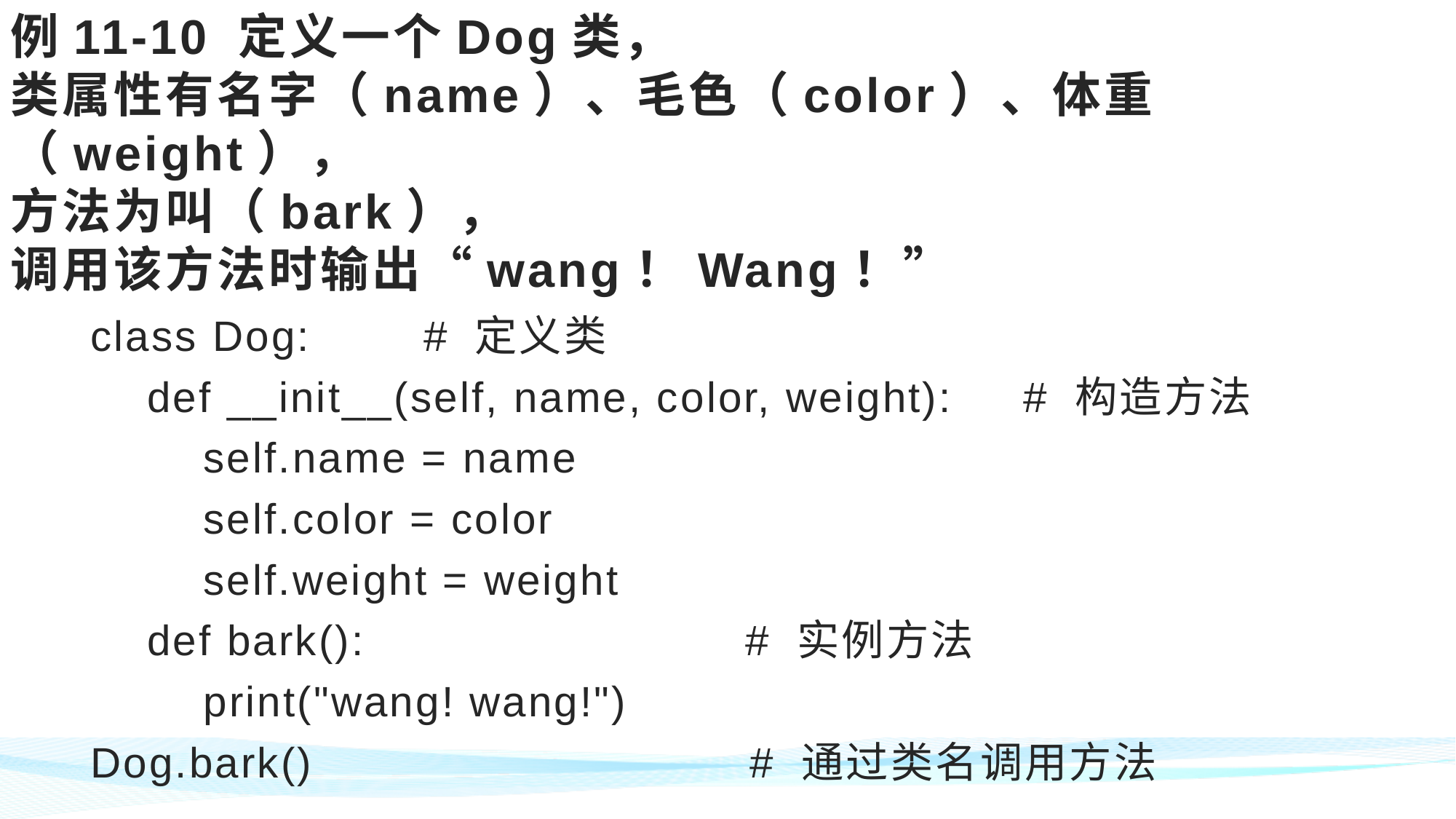

# 例11-10 定义一个Dog类， 类属性有名字（name）、毛色（color）、体重（weight）， 方法为叫（bark）， 调用该方法时输出“wang！Wang！”
class Dog:        # 定义类
    def __init__(self, name, color, weight):     # 构造方法
        self.name = name
        self.color = color
        self.weight = weight
    def bark():                           # 实例方法
        print("wang! wang!")
Dog.bark()                               # 通过类名调用方法